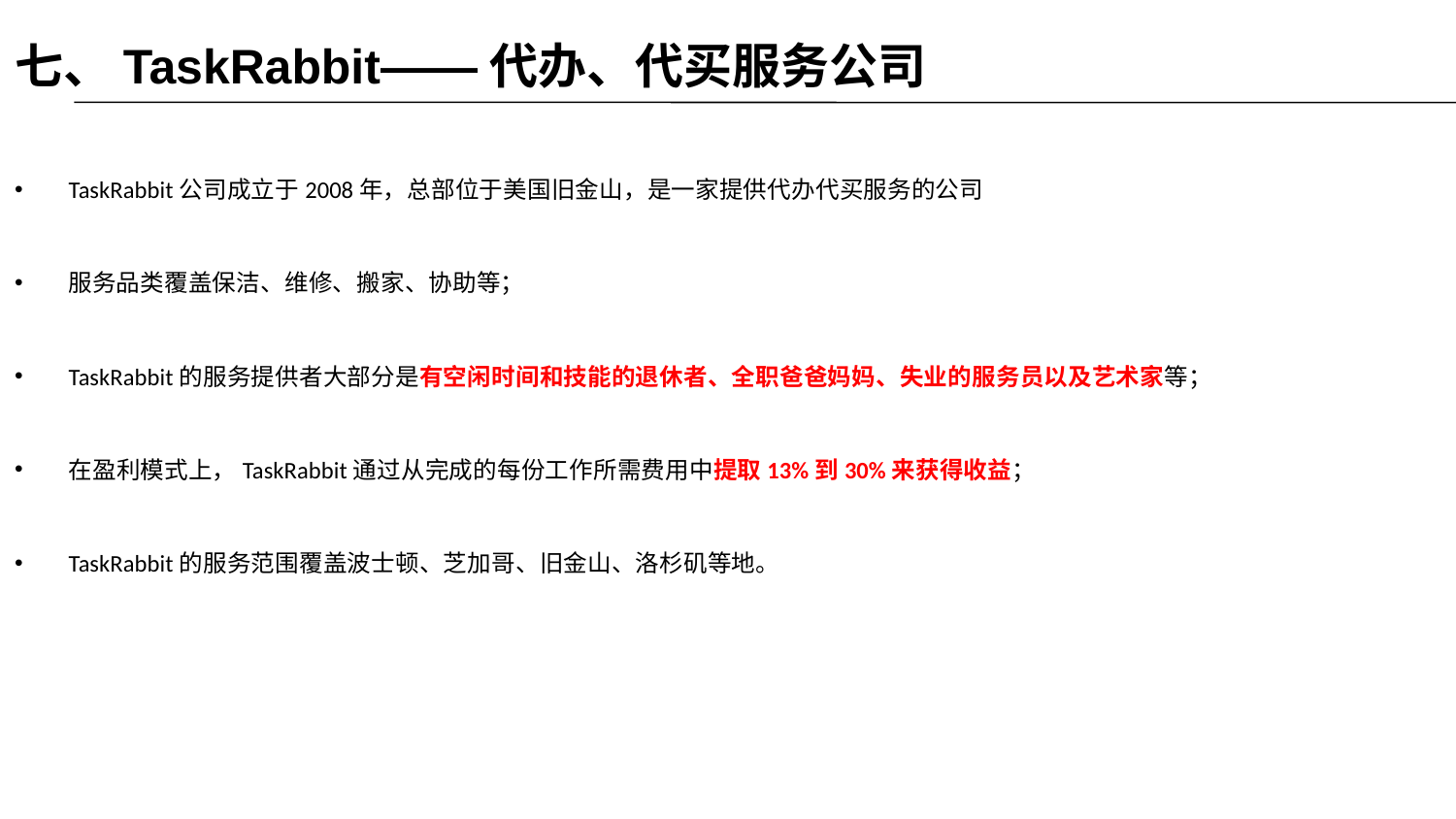

七、TaskRabbit——代办、代买服务公司
TaskRabbit公司成立于2008年，总部位于美国旧金山，是一家提供代办代买服务的公司
服务品类覆盖保洁、维修、搬家、协助等；
TaskRabbit的服务提供者大部分是有空闲时间和技能的退休者、全职爸爸妈妈、失业的服务员以及艺术家等；
在盈利模式上，TaskRabbit通过从完成的每份工作所需费用中提取13%到30%来获得收益；
TaskRabbit的服务范围覆盖波士顿、芝加哥、旧金山、洛杉矶等地。